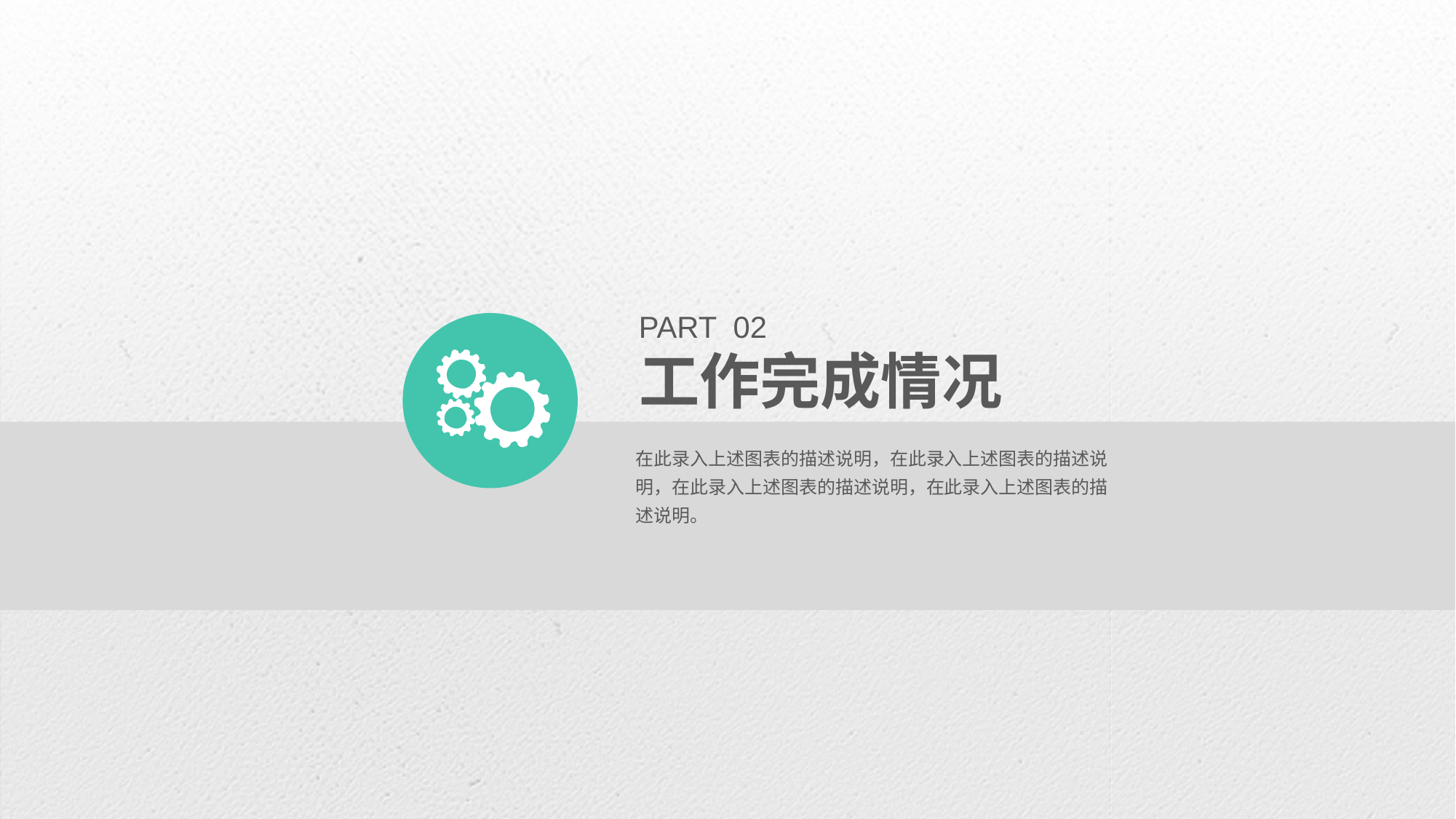

PART  02

工作完成情况

在此录入上述图表的描述说明，在此录入上述图表的描述说明，在此录入上述图表的描述说明，在此录入上述图表的描述说明。